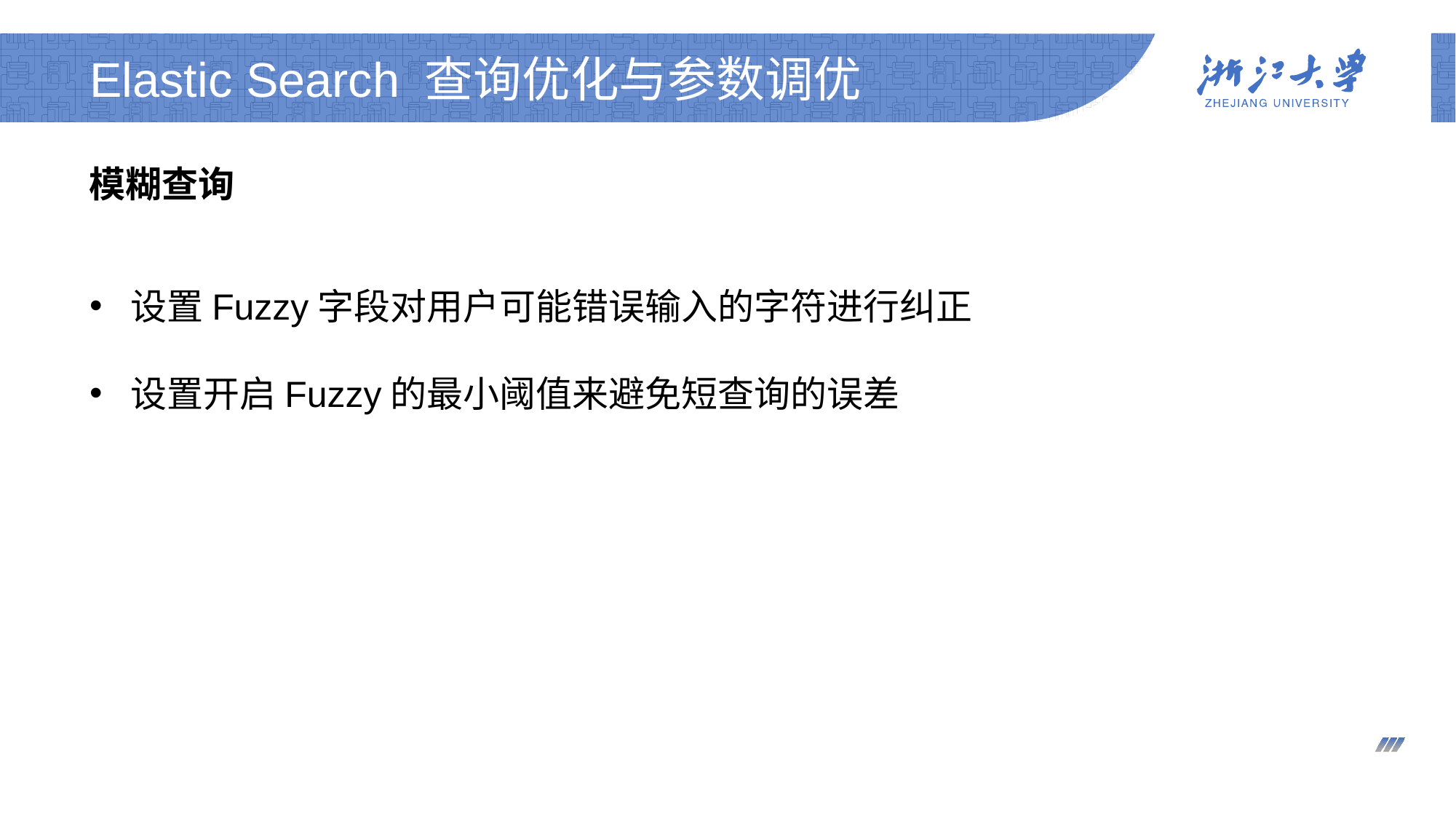

# Elastic Search 查询优化与参数调优
模糊查询
设置Fuzzy字段对用户可能错误输入的字符进行纠正
设置开启Fuzzy的最小阈值来避免短查询的误差